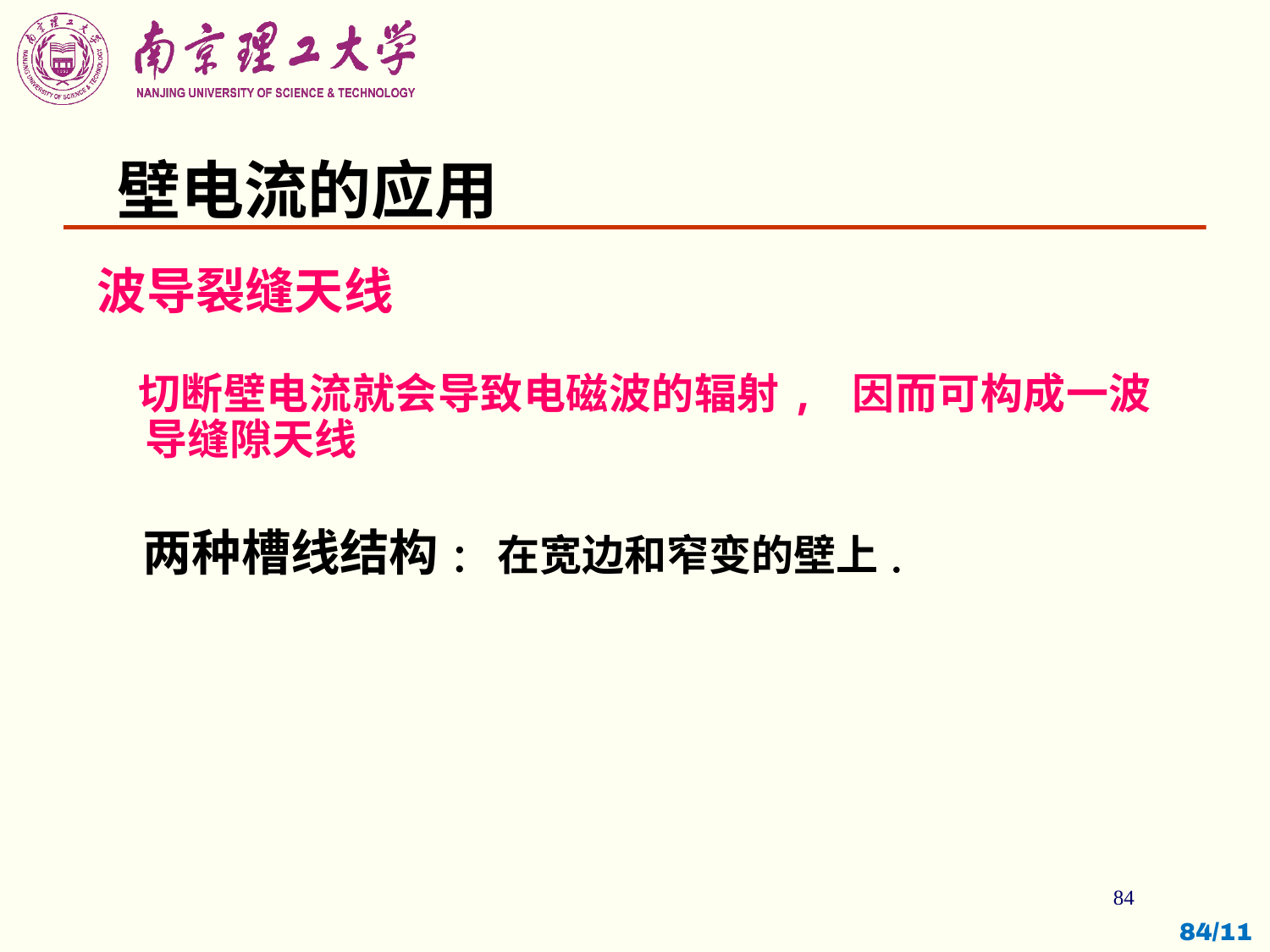

# 壁电流的应用
波导裂缝天线

   切断壁电流就会导致电磁波的辐射, 因而可构成一波导缝隙天线

   两种槽线结构: 在宽边和窄变的壁上.

84/11